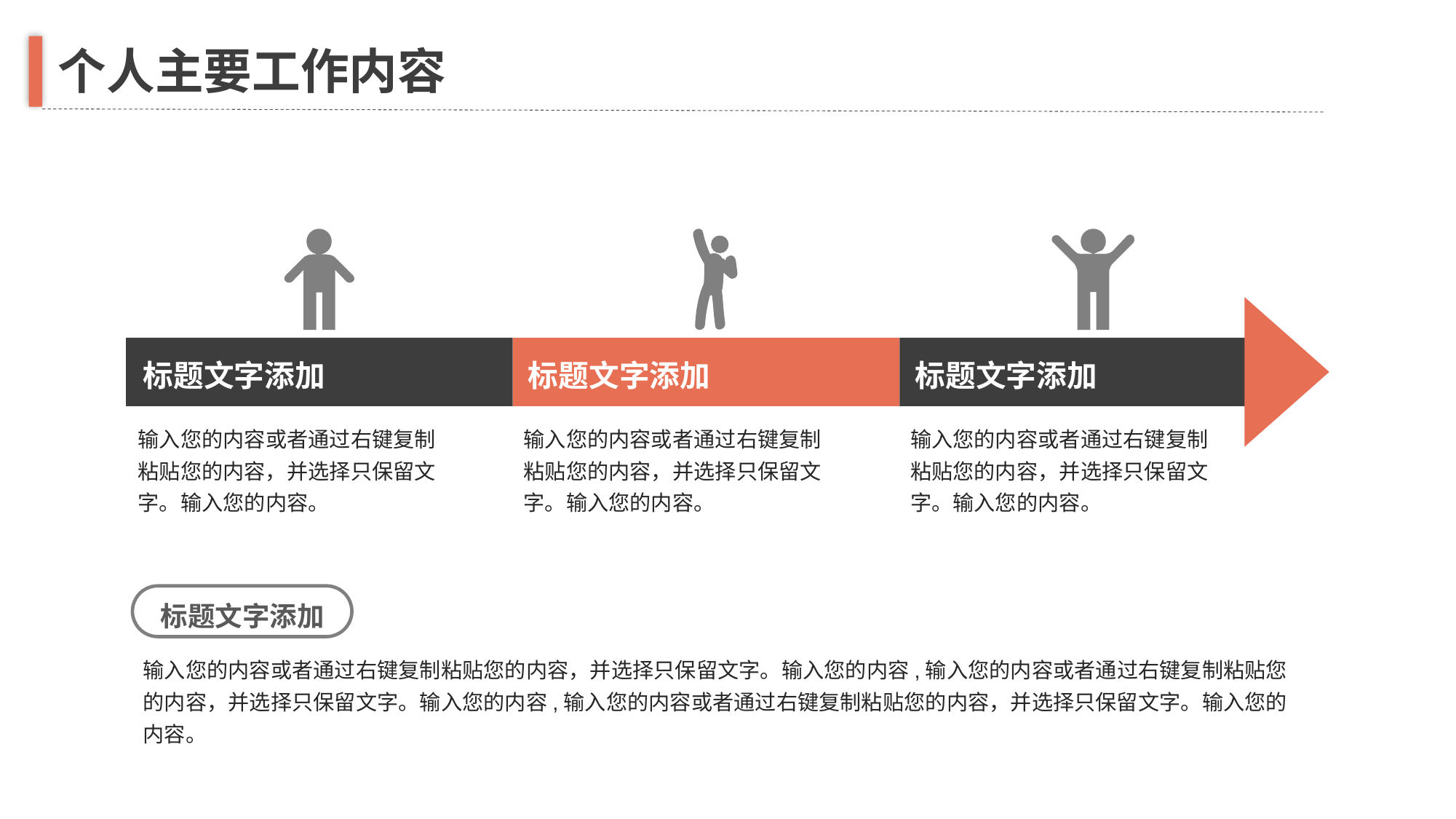

个人主要工作内容

标题文字添加
标题文字添加
标题文字添加
输入您的内容或者通过右键复制粘贴您的内容，并选择只保留文字。输入您的内容。
输入您的内容或者通过右键复制粘贴您的内容，并选择只保留文字。输入您的内容。
输入您的内容或者通过右键复制粘贴您的内容，并选择只保留文字。输入您的内容。

标题文字添加
输入您的内容或者通过右键复制粘贴您的内容，并选择只保留文字。输入您的内容,输入您的内容或者通过右键复制粘贴您的内容，并选择只保留文字。输入您的内容,输入您的内容或者通过右键复制粘贴您的内容，并选择只保留文字。输入您的内容。